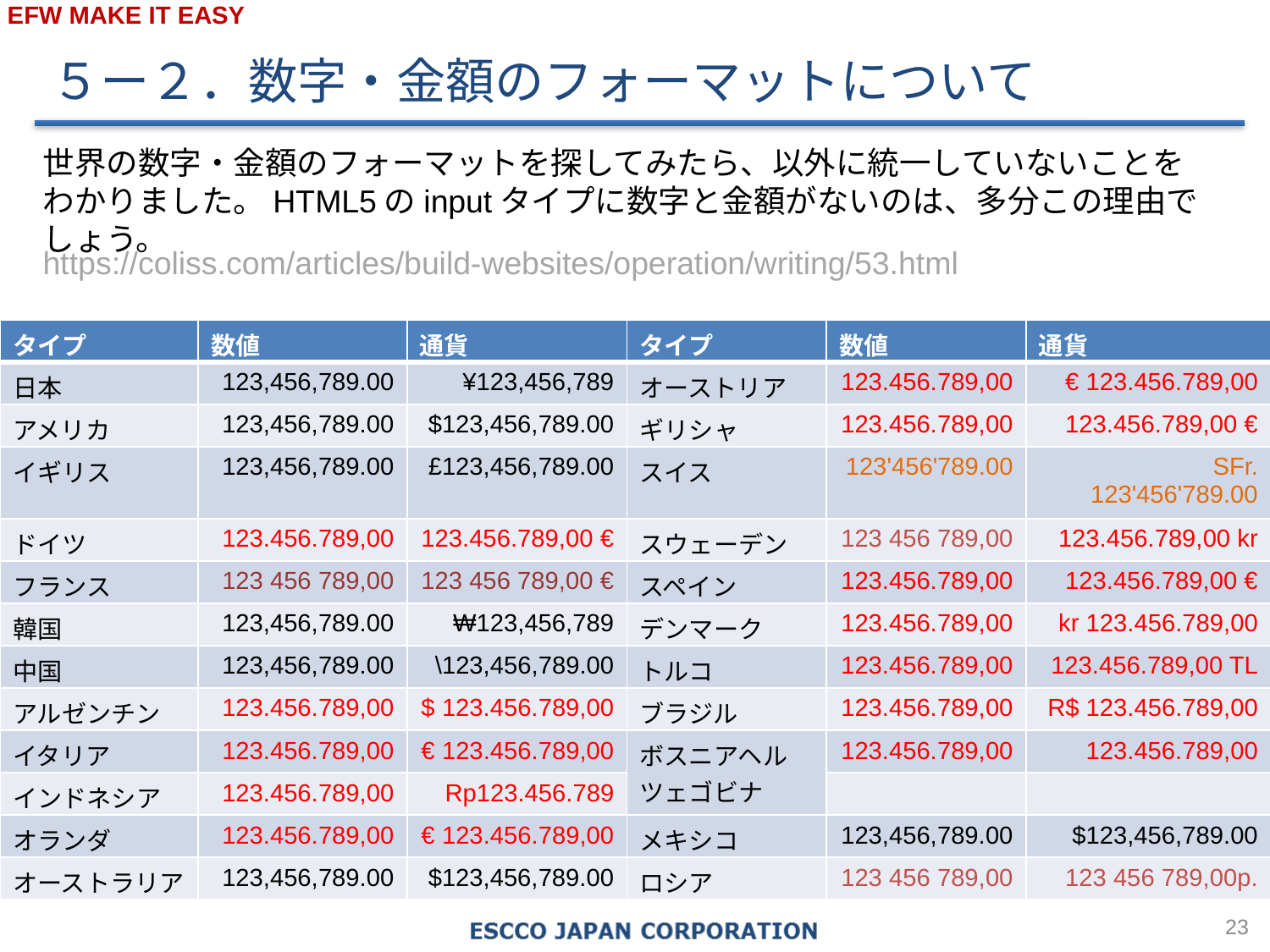

５ー２．数字・金額のフォーマットについて
世界の数字・金額のフォーマットを探してみたら、以外に統一していないことをわかりました。HTML5のinputタイプに数字と金額がないのは、多分この理由でしょう。
https://coliss.com/articles/build-websites/operation/writing/53.html
| タイプ | 数値 | 通貨 | タイプ | 数値 | 通貨 |
| --- | --- | --- | --- | --- | --- |
| 日本 | 123,456,789.00 | ¥123,456,789 | オーストリア | 123.456.789,00 | € 123.456.789,00 |
| アメリカ | 123,456,789.00 | $123,456,789.00 | ギリシャ | 123.456.789,00 | 123.456.789,00 € |
| イギリス | 123,456,789.00 | £123,456,789.00 | スイス | 123'456'789.00 | SFr. 123'456'789.00 |
| ドイツ | 123.456.789,00 | 123.456.789,00 € | スウェーデン | 123 456 789,00 | 123.456.789,00 kr |
| フランス | 123 456 789,00 | 123 456 789,00 € | スペイン | 123.456.789,00 | 123.456.789,00 € |
| 韓国 | 123,456,789.00 | ₩123,456,789 | デンマーク | 123.456.789,00 | kr 123.456.789,00 |
| 中国 | 123,456,789.00 | \123,456,789.00 | トルコ | 123.456.789,00 | 123.456.789,00 TL |
| アルゼンチン | 123.456.789,00 | $ 123.456.789,00 | ブラジル | 123.456.789,00 | R$ 123.456.789,00 |
| イタリア | 123.456.789,00 | € 123.456.789,00 | ボスニアヘルツェゴビナ | 123.456.789,00 | 123.456.789,00 |
| インドネシア | 123.456.789,00 | Rp123.456.789 |  |  |  |
| オランダ | 123.456.789,00 | € 123.456.789,00 | メキシコ | 123,456,789.00 | $123,456,789.00 |
| オーストラリア | 123,456,789.00 | $123,456,789.00 | ロシア | 123 456 789,00 | 123 456 789,00р. |
23